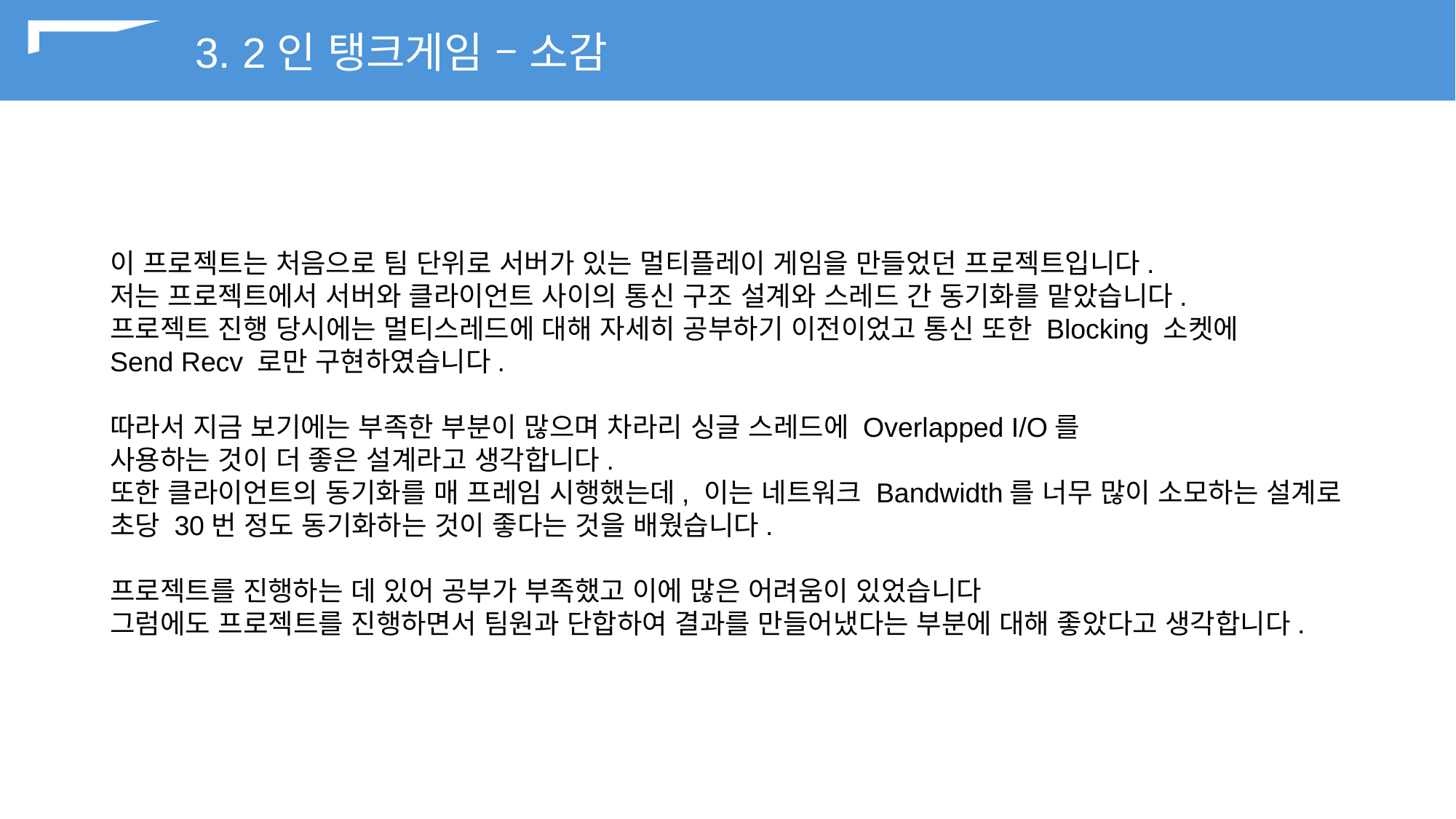

3. 2인 탱크게임 – 소감
이 프로젝트는 처음으로 팀 단위로 서버가 있는 멀티플레이 게임을 만들었던 프로젝트입니다.
저는 프로젝트에서 서버와 클라이언트 사이의 통신 구조 설계와 스레드 간 동기화를 맡았습니다.
프로젝트 진행 당시에는 멀티스레드에 대해 자세히 공부하기 이전이었고 통신 또한 Blocking 소켓에
Send Recv 로만 구현하였습니다.

따라서 지금 보기에는 부족한 부분이 많으며 차라리 싱글 스레드에 Overlapped I/O를
사용하는 것이 더 좋은 설계라고 생각합니다.
또한 클라이언트의 동기화를 매 프레임 시행했는데, 이는 네트워크 Bandwidth를 너무 많이 소모하는 설계로
초당 30번 정도 동기화하는 것이 좋다는 것을 배웠습니다.

프로젝트를 진행하는 데 있어 공부가 부족했고 이에 많은 어려움이 있었습니다
그럼에도 프로젝트를 진행하면서 팀원과 단합하여 결과를 만들어냈다는 부분에 대해 좋았다고 생각합니다.